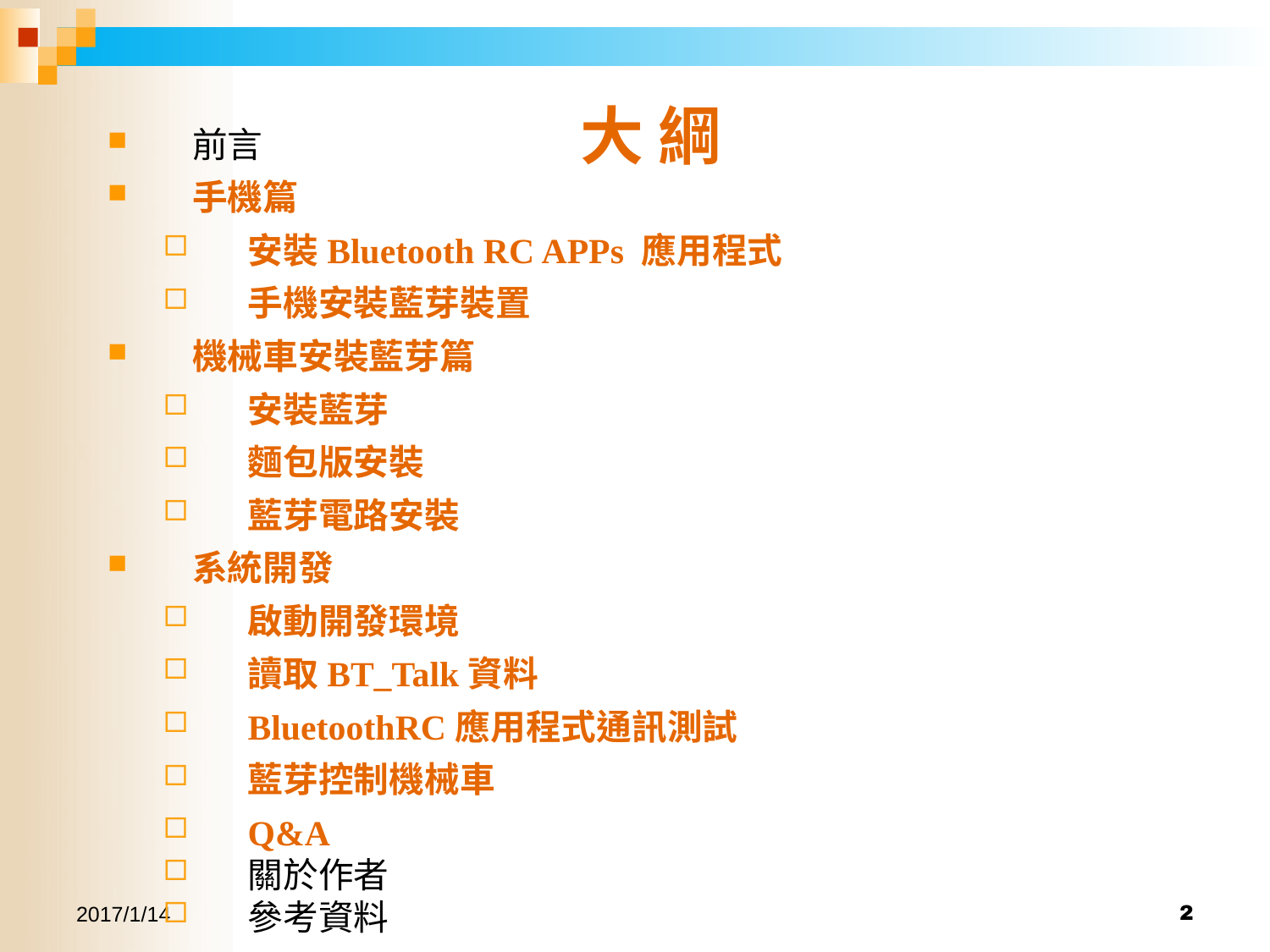

# 大 綱
前言
手機篇
安裝Bluetooth RC APPs 應用程式
手機安裝藍芽裝置
機械車安裝藍芽篇
安裝藍芽
麵包版安裝
藍芽電路安裝
系統開發
啟動開發環境
讀取BT_Talk資料
BluetoothRC應用程式通訊測試
藍芽控制機械車
Q&A
關於作者
參考資料

2017/1/14
2